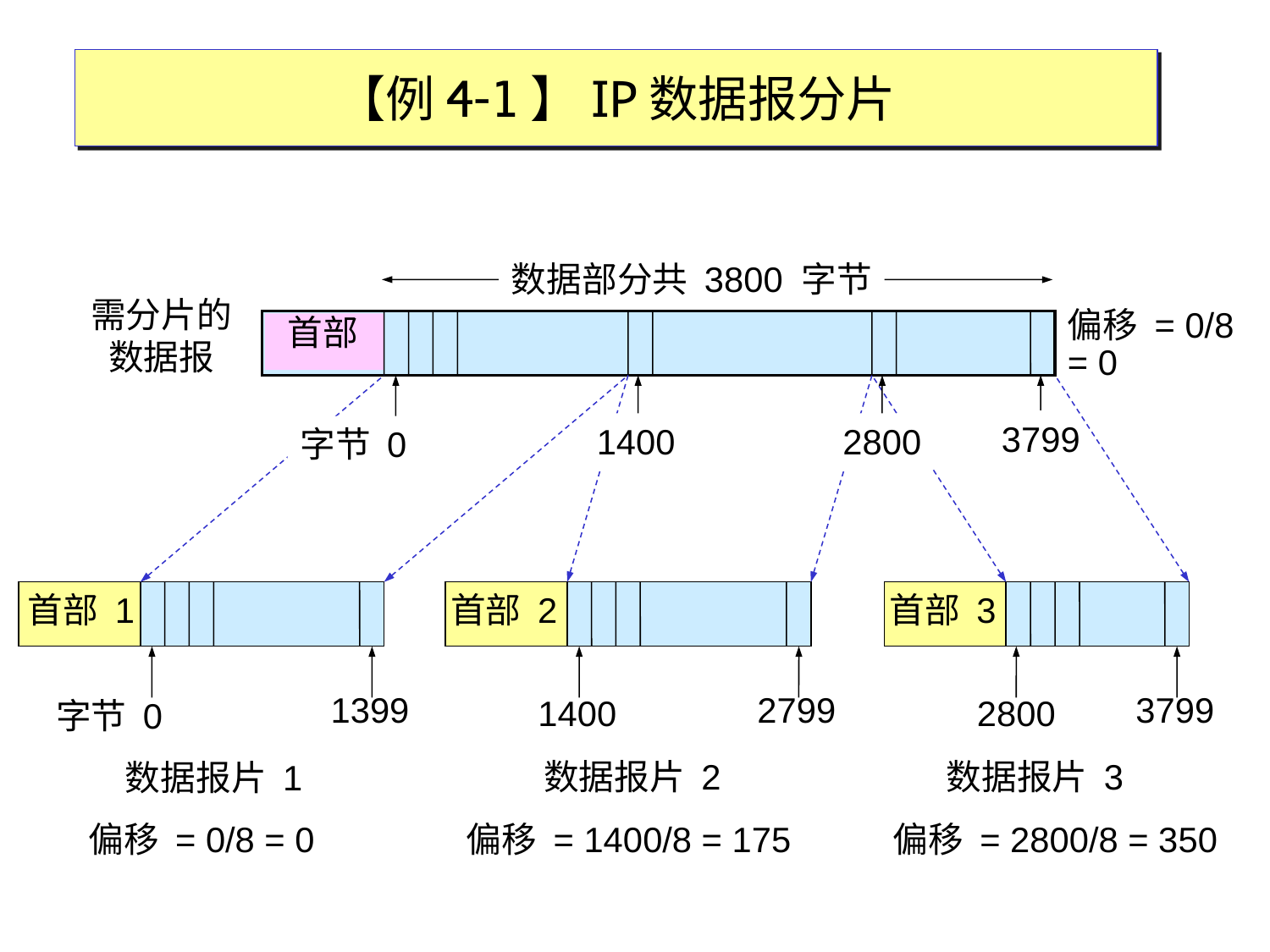

# 【例4-1】IP数据报分片
数据部分共 3800 字节

需分片的
数据报
偏移 = 0/8
= 0
首部

3799
1400
2800
字节 0

首部 1

首部 2

首部 3

1399
2799
3799
1400
2800
字节 0
数据报片 2
数据报片 3
数据报片 1
偏移 = 0/8 = 0
偏移 = 1400/8 = 175
偏移 = 2800/8 = 350